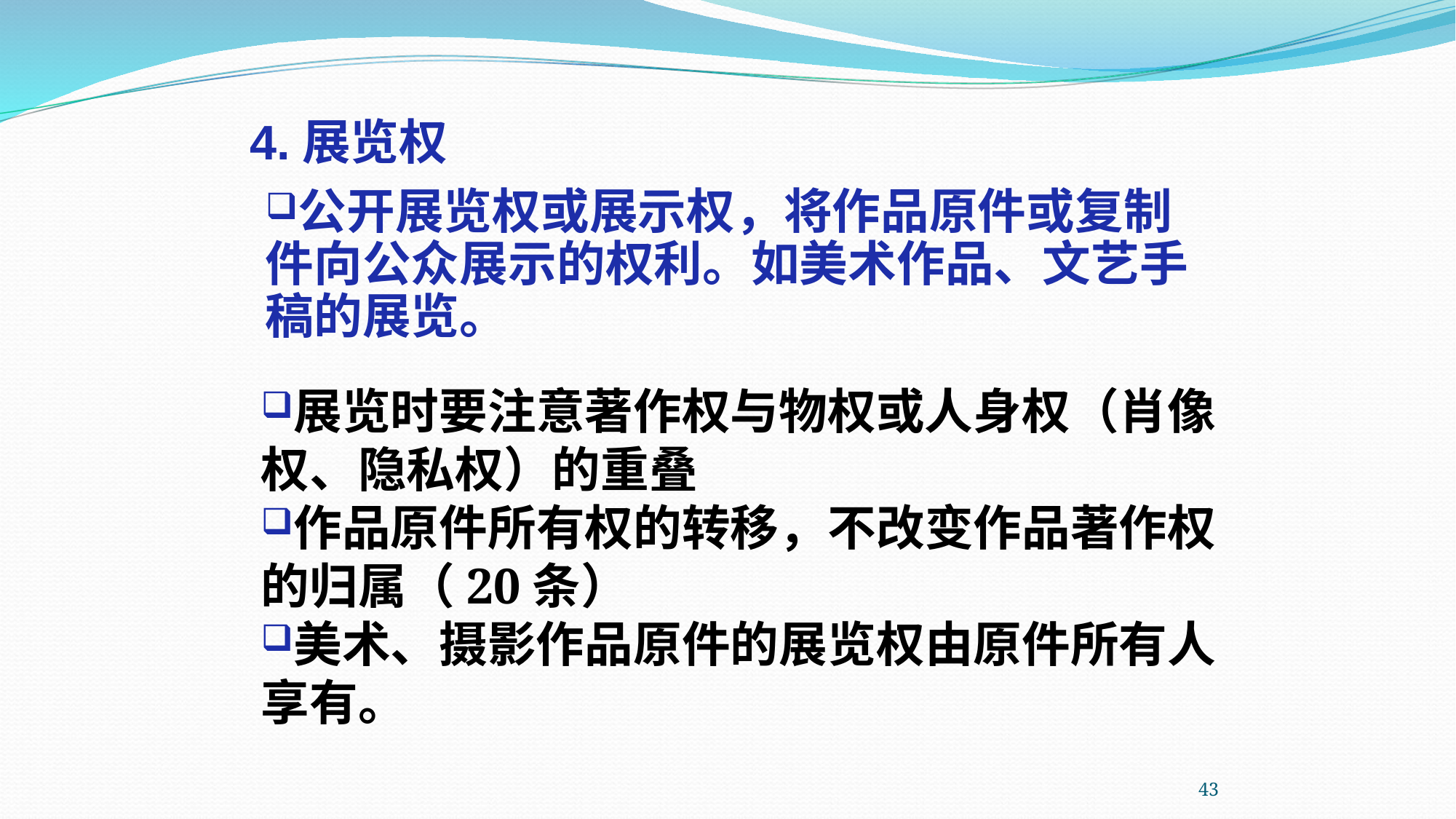

4.展览权
公开展览权或展示权，将作品原件或复制件向公众展示的权利。如美术作品、文艺手稿的展览。
展览时要注意著作权与物权或人身权（肖像权、隐私权）的重叠
作品原件所有权的转移，不改变作品著作权的归属（20条）
美术、摄影作品原件的展览权由原件所有人享有。
43